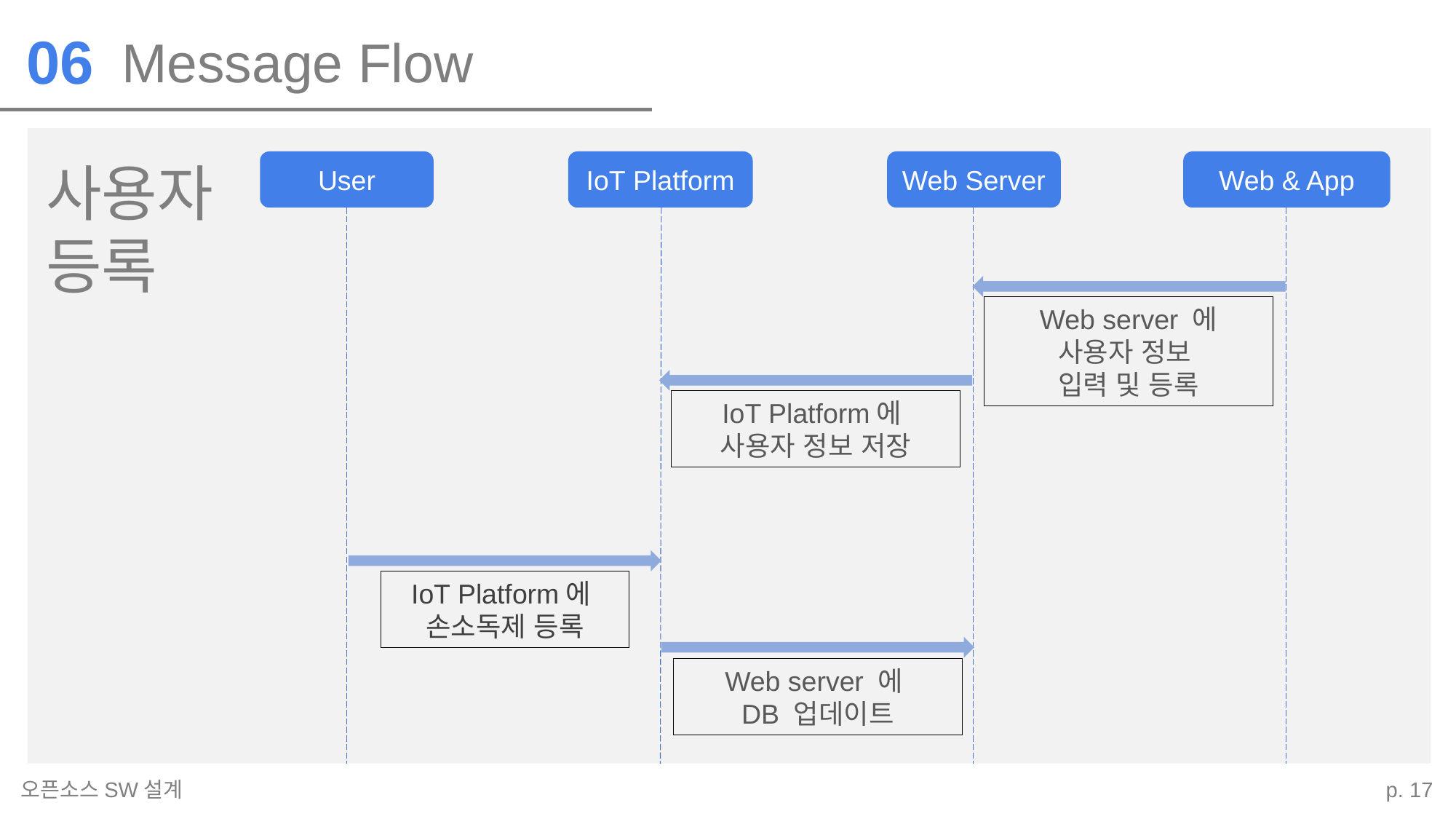

Message Flow
06

사용자
등록
User
IoT Platform
Web Server
Web & App

Web server 에
사용자 정보
입력 및 등록

IoT Platform에
사용자 정보 저장

IoT Platform에
손소독제 등록

Web server 에
DB 업데이트
오픈소스SW설계
p. 17